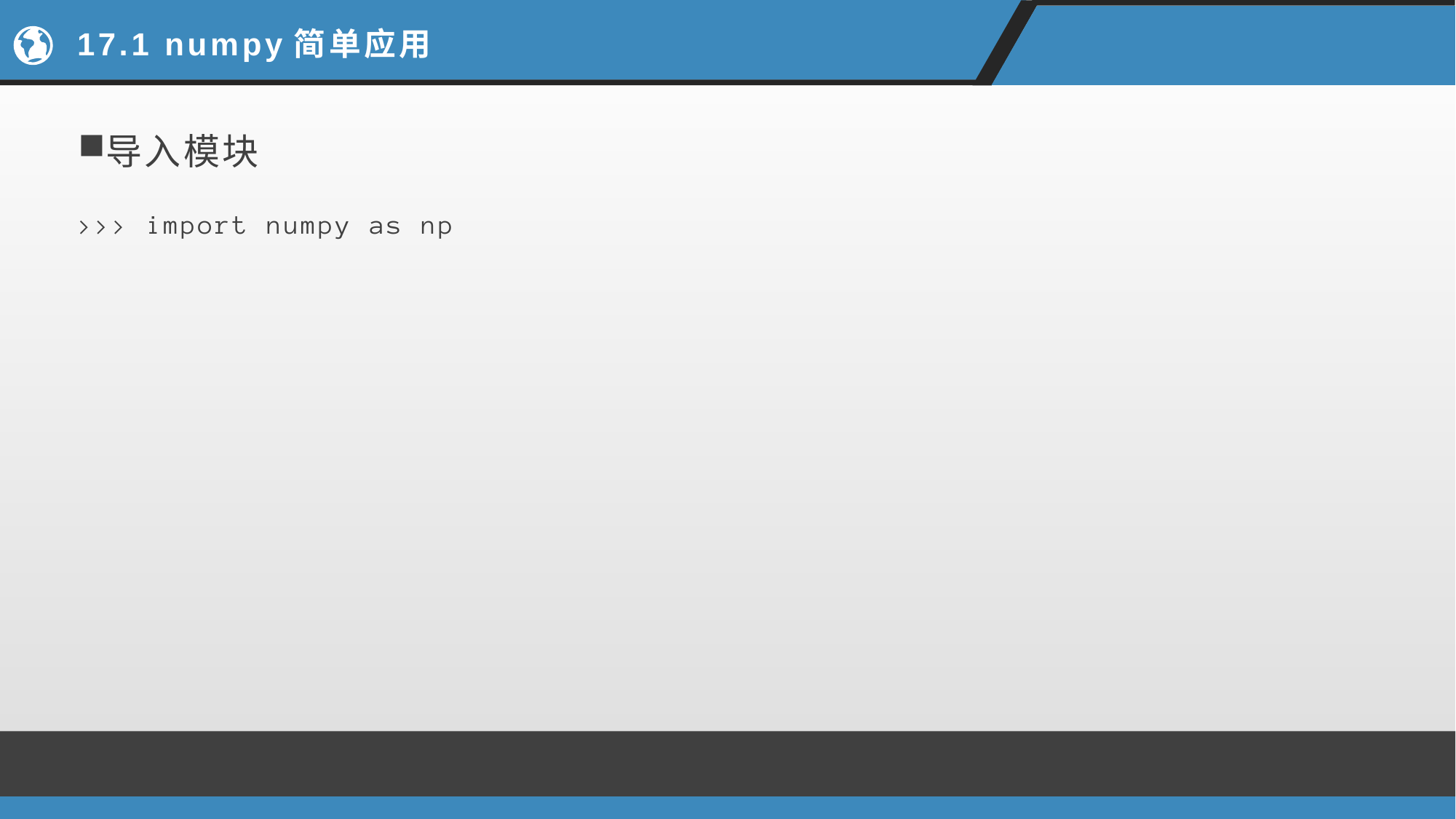

# 17.1 numpy简单应用

导入模块
>>> import numpy as np